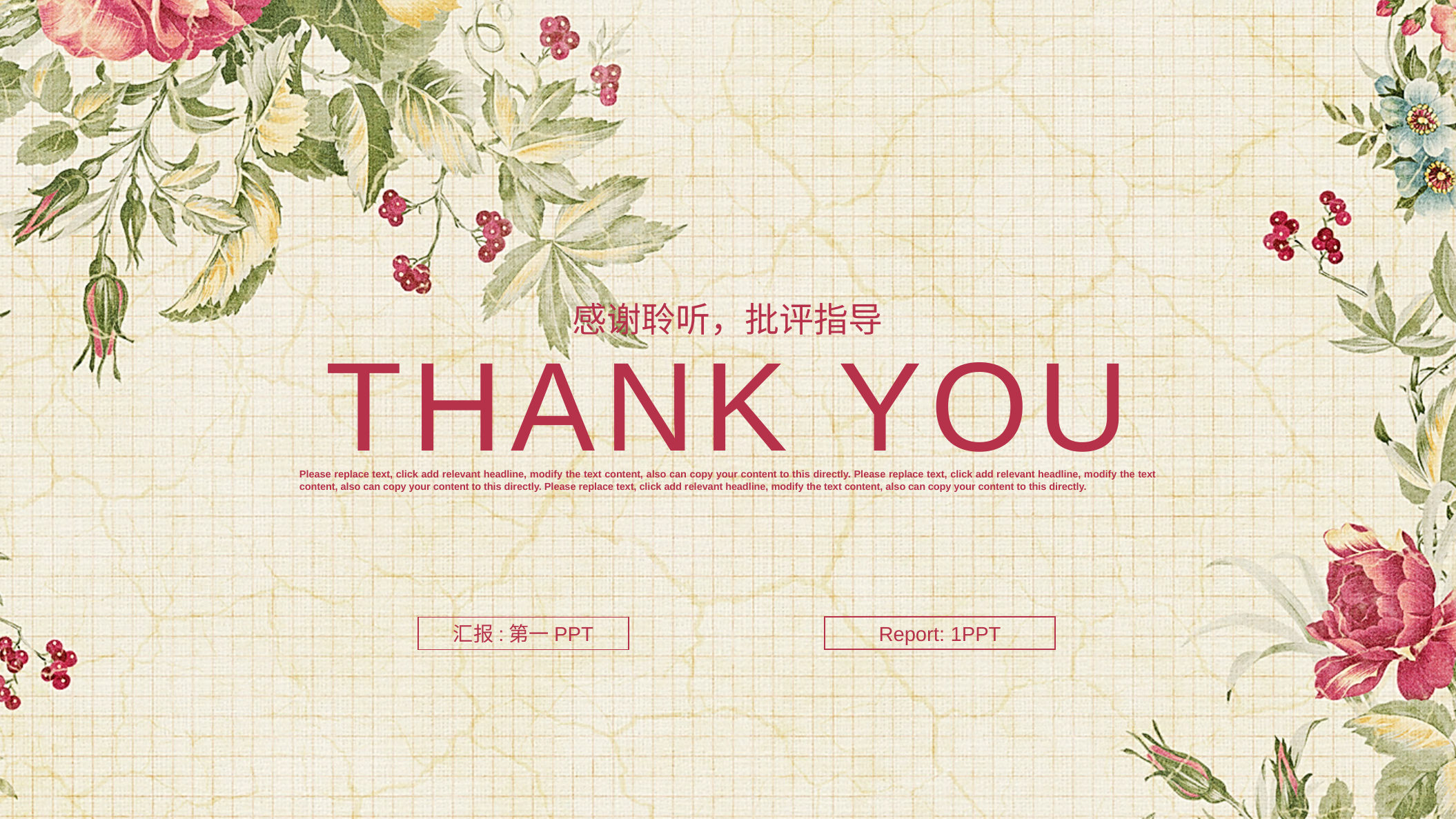

感谢聆听，批评指导
THANK YOU
Please replace text, click add relevant headline, modify the text content, also can copy your content to this directly. Please replace text, click add relevant headline, modify the text content, also can copy your content to this directly. Please replace text, click add relevant headline, modify the text content, also can copy your content to this directly.
Report: 1PPT
汇报:第一PPT